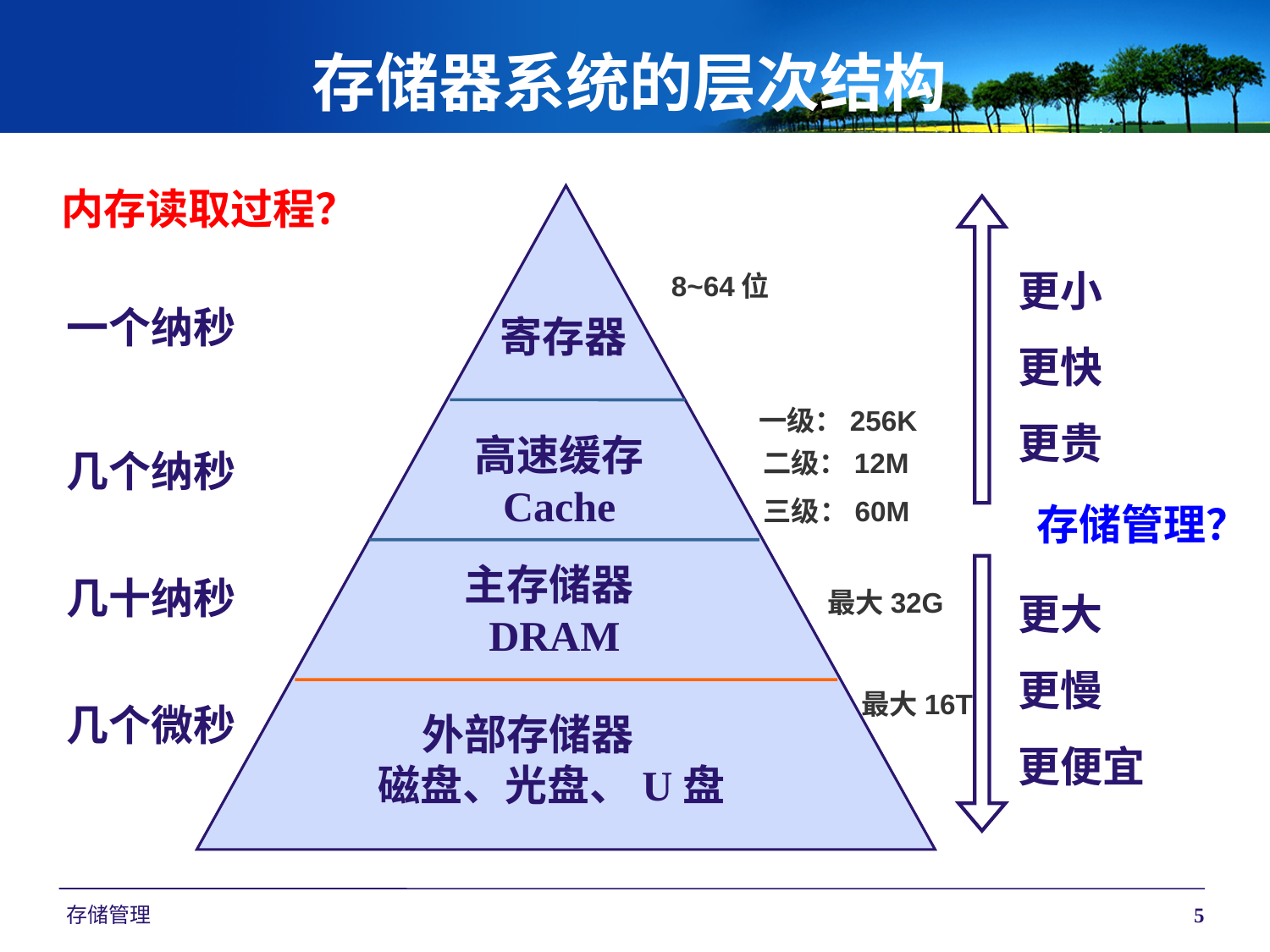

存储器系统的层次结构
内存读取过程？

更小
更快
更贵
8~64位
一个纳秒

几个纳秒
几十纳秒
几个微秒
寄存器

一级：256K

高速缓存
Cache
二级：12M
三级：60M
存储管理？

更大
更慢
更便宜
主存储器DRAM
最大32G

最大16T
外部存储器
磁盘、光盘、U盘
存储管理
5